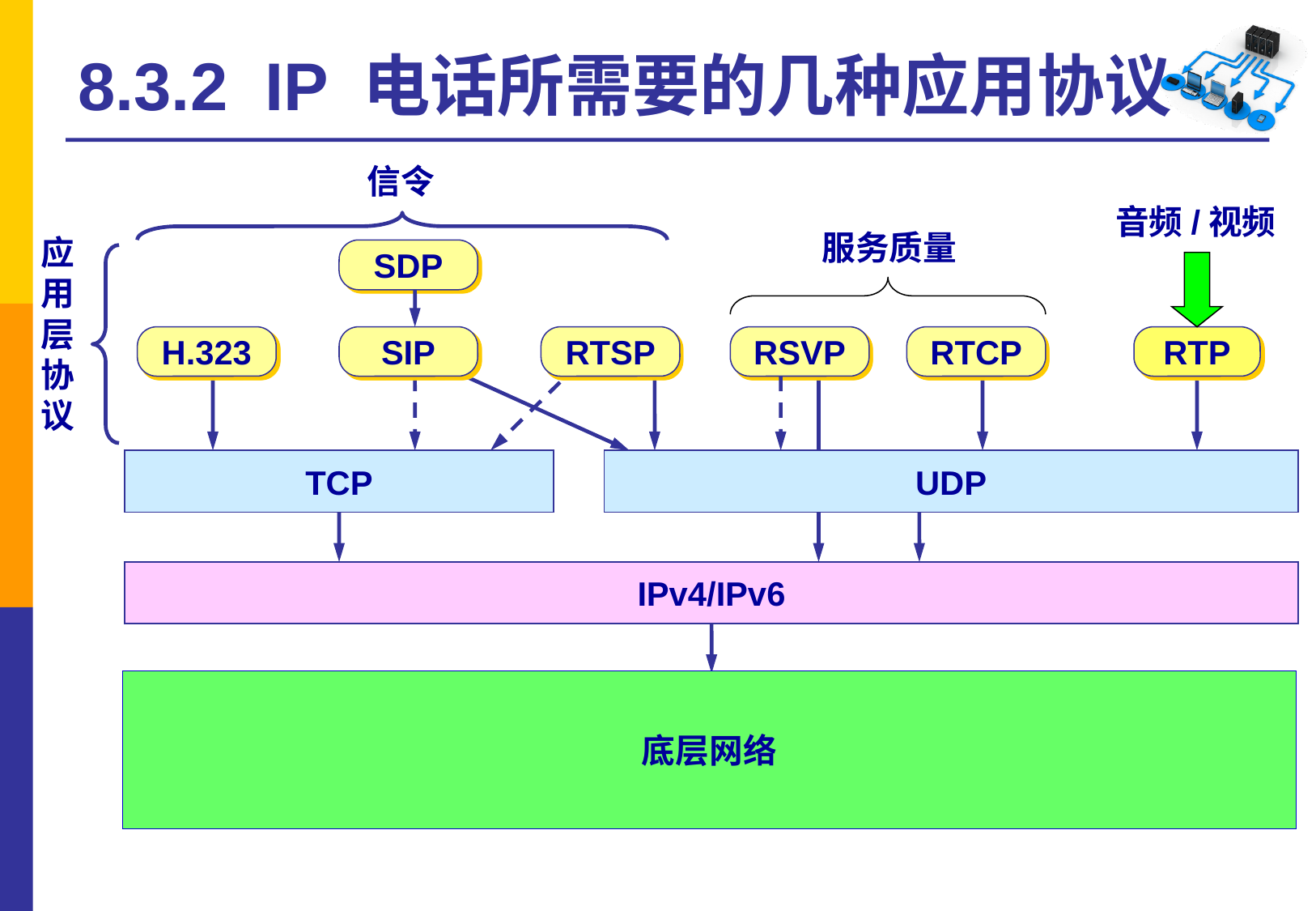

# 8.3.2  IP 电话所需要的几种应用协议

信令
音频/视频
服务质量
应
用
层
协
议
SDP

H.323
SIP
RTSP
RSVP
RTCP
RTP

TCP
UDP

IPv4/IPv6

底层网络